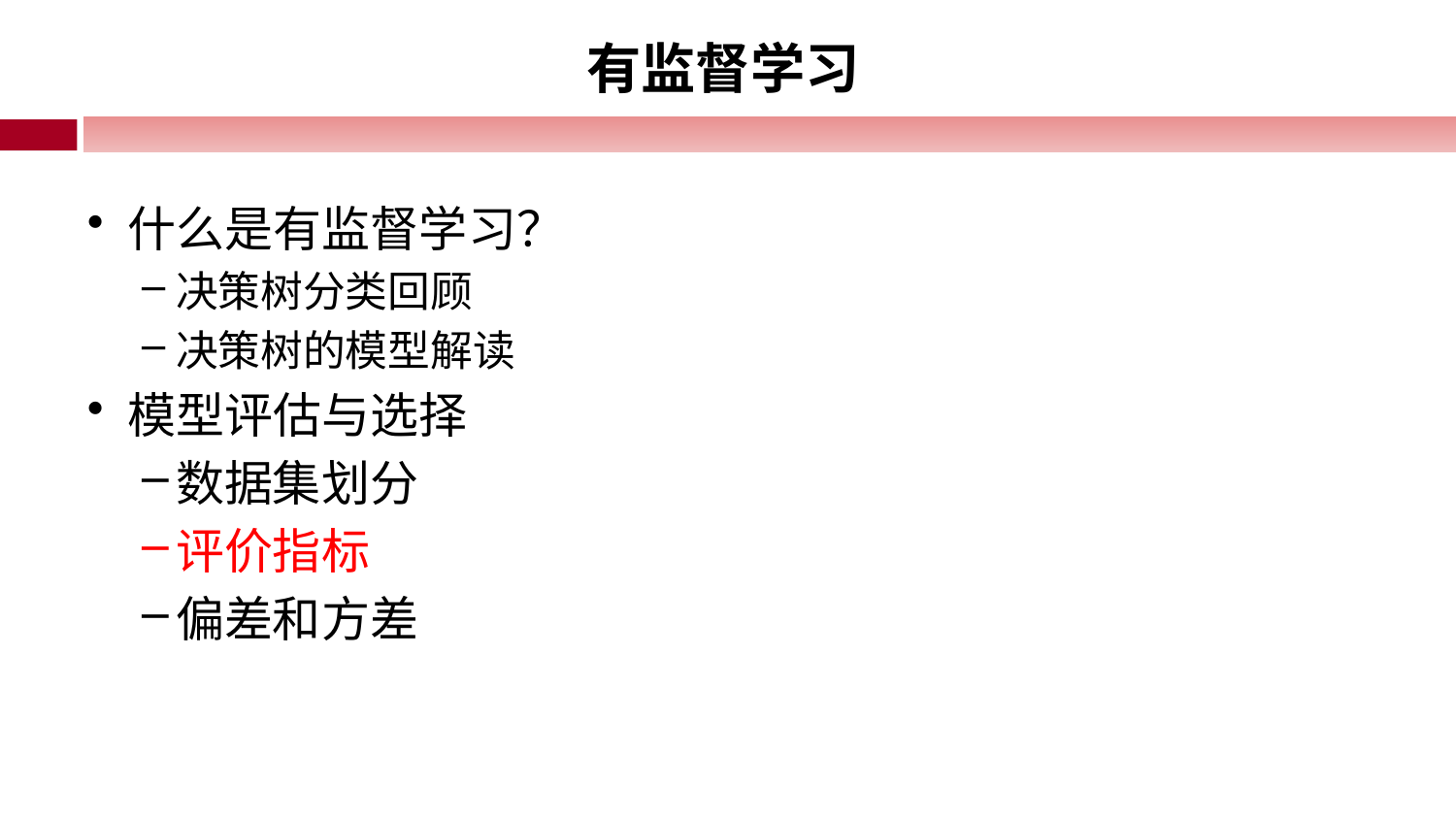

# 有监督学习
什么是有监督学习？
决策树分类回顾
决策树的模型解读
模型评估与选择
数据集划分
评价指标
偏差和方差